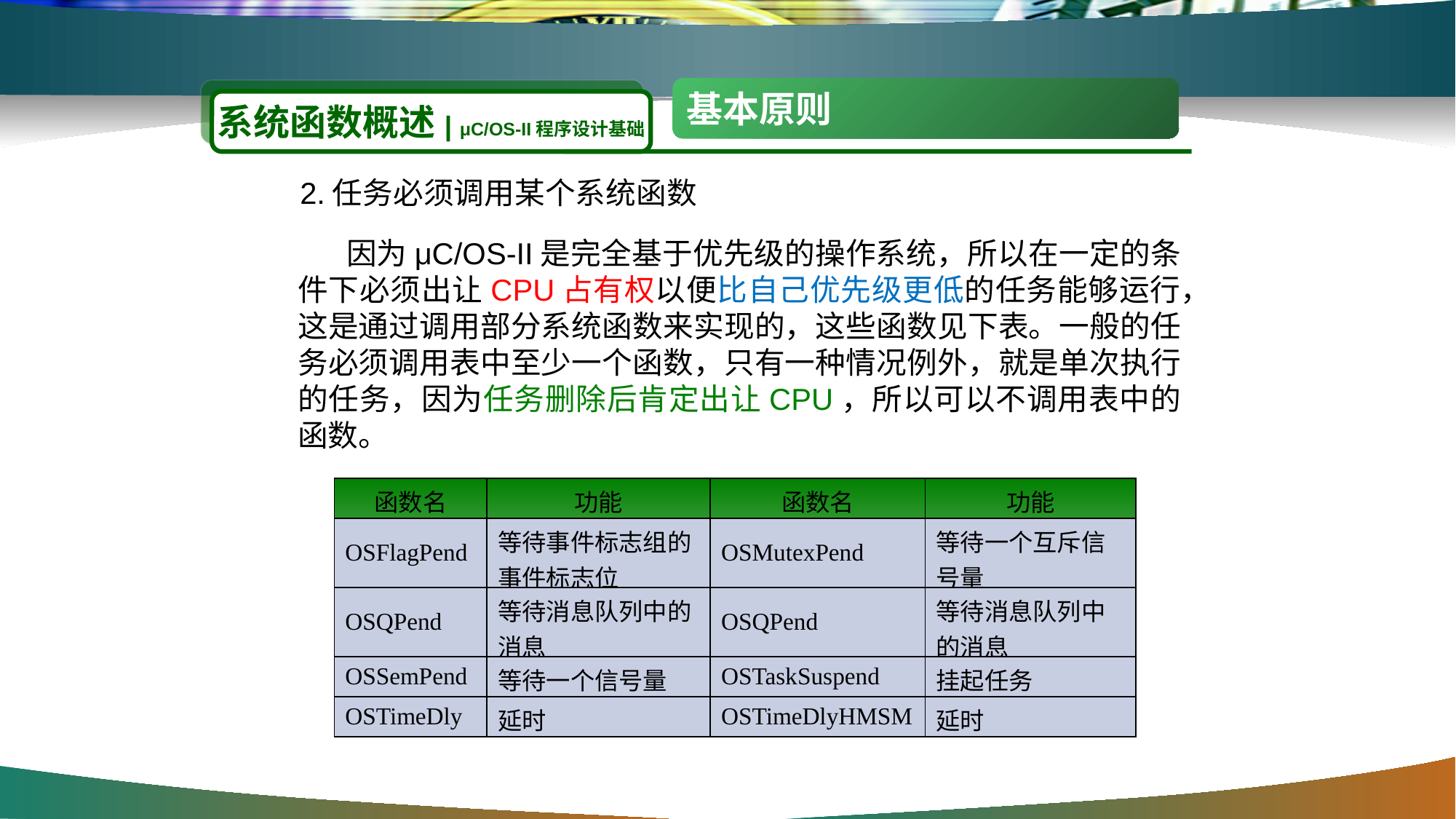

基本原则
系统函数概述| μC/OS-II程序设计基础

2.任务必须调用某个系统函数
      因为μC/OS-II是完全基于优先级的操作系统，所以在一定的条件下必须出让CPU占有权以便比自己优先级更低的任务能够运行，这是通过调用部分系统函数来实现的，这些函数见下表。一般的任务必须调用表中至少一个函数，只有一种情况例外，就是单次执行的任务，因为任务删除后肯定出让CPU，所以可以不调用表中的函数。
| 函数名 | 功能 | 函数名 | 功能 |
| --- | --- | --- | --- |
| OSFlagPend | 等待事件标志组的事件标志位 | OSMutexPend | 等待一个互斥信号量 |
| OSQPend | 等待消息队列中的消息 | OSQPend | 等待消息队列中的消息 |
| OSSemPend | 等待一个信号量 | OSTaskSuspend | 挂起任务 |
| OSTimeDly | 延时 | OSTimeDlyHMSM | 延时 |